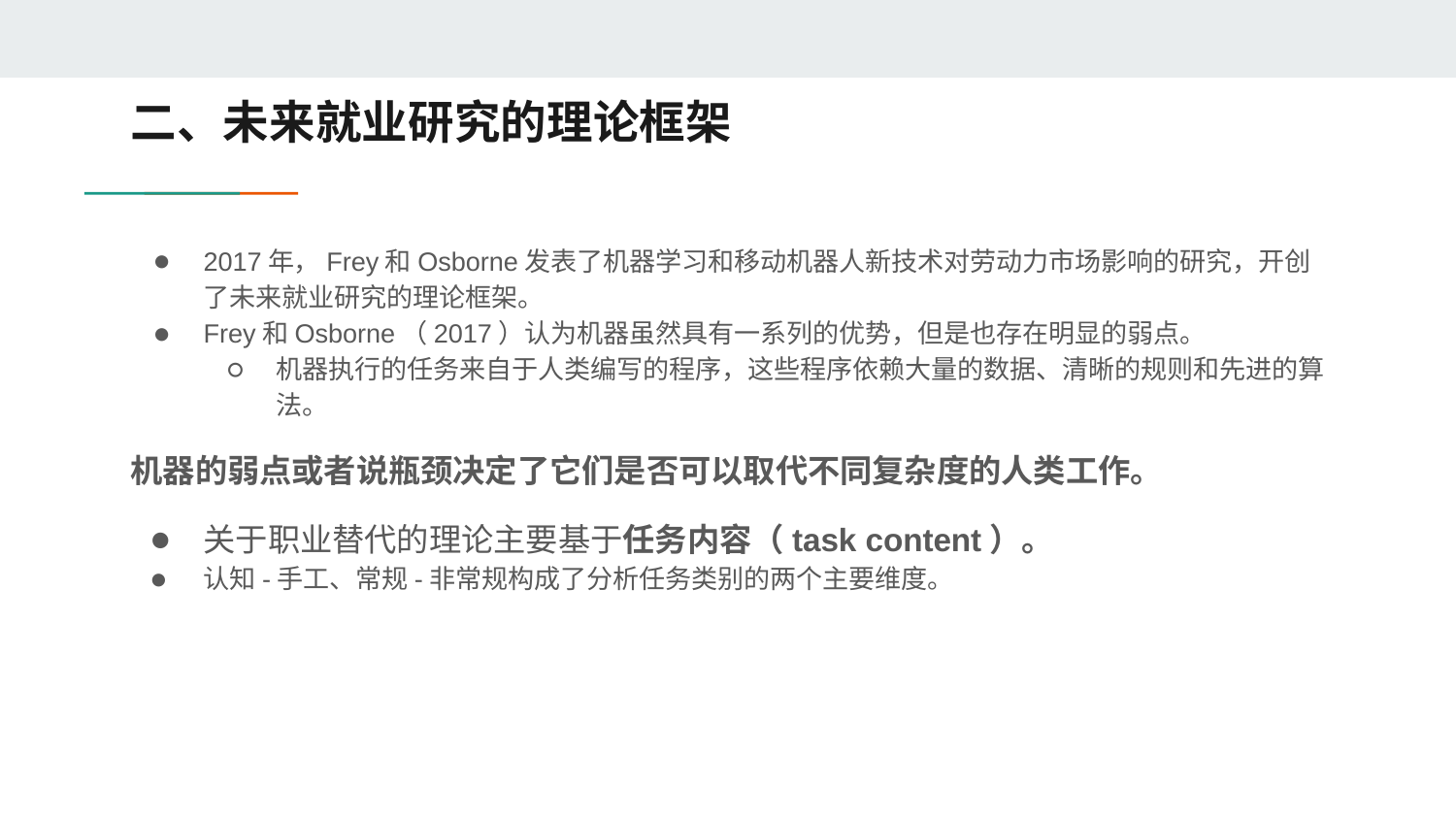

# 二、未来就业研究的理论框架
2017年，Frey和Osborne发表了机器学习和移动机器人新技术对劳动力市场影响的研究，开创了未来就业研究的理论框架。
Frey和Osborne（2017）认为机器虽然具有一系列的优势，但是也存在明显的弱点。
机器执行的任务来自于人类编写的程序，这些程序依赖大量的数据、清晰的规则和先进的算法。
机器的弱点或者说瓶颈决定了它们是否可以取代不同复杂度的人类工作。
关于职业替代的理论主要基于任务内容（task content）。
认知-手工、常规-非常规构成了分析任务类别的两个主要维度。